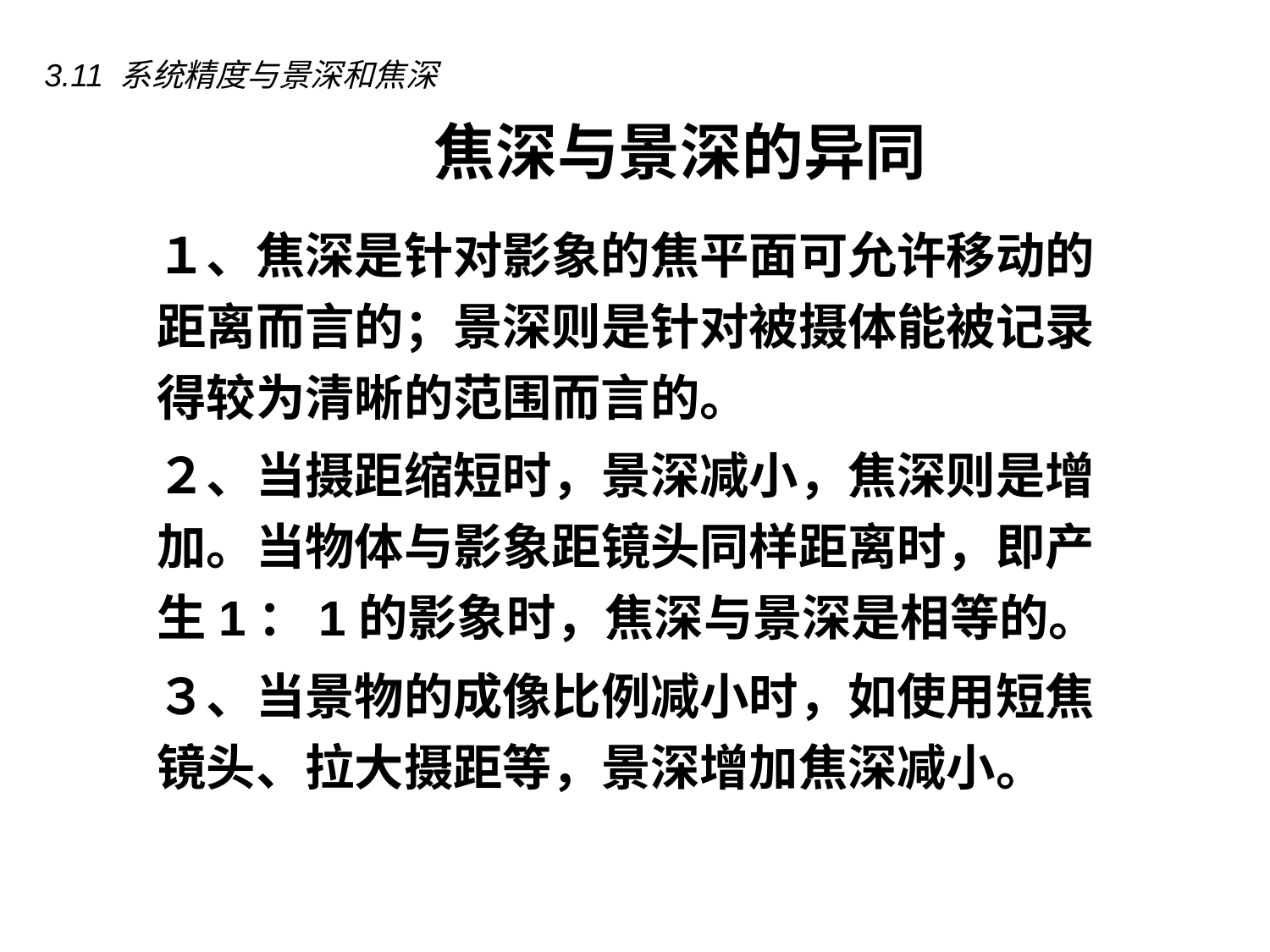

3.11 系统精度与景深和焦深
# 焦深与景深的异同
１、焦深是针对影象的焦平面可允许移动的距离而言的；景深则是针对被摄体能被记录得较为清晰的范围而言的。
２、当摄距缩短时，景深减小，焦深则是增加。当物体与影象距镜头同样距离时，即产生1：1的影象时，焦深与景深是相等的。
３、当景物的成像比例减小时，如使用短焦镜头、拉大摄距等，景深增加焦深减小。